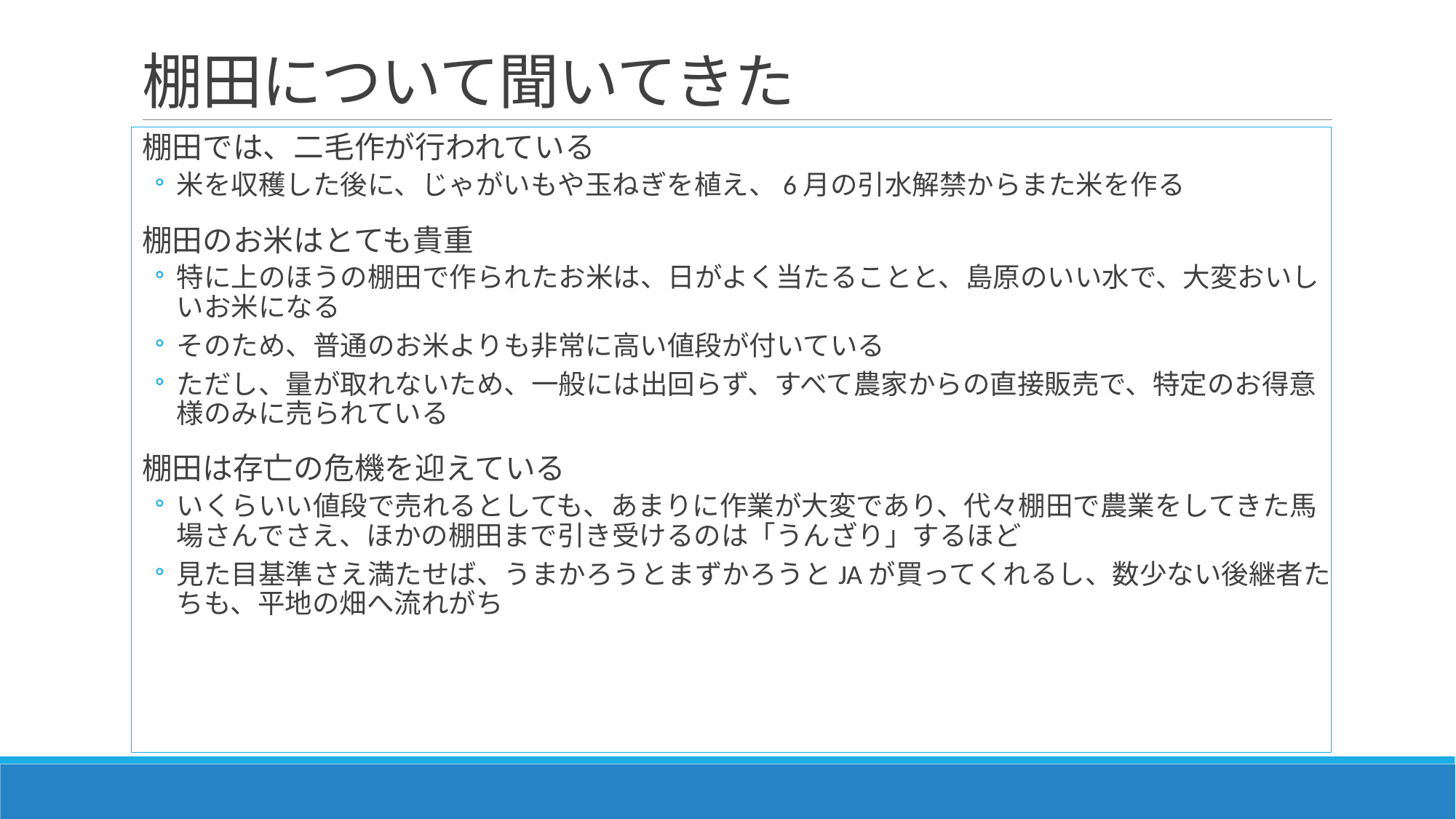

# 棚田について聞いてきた
棚田では、二毛作が行われている
米を収穫した後に、じゃがいもや玉ねぎを植え、6月の引水解禁からまた米を作る
棚田のお米はとても貴重
特に上のほうの棚田で作られたお米は、日がよく当たることと、島原のいい水で、大変おいしいお米になる
そのため、普通のお米よりも非常に高い値段が付いている
ただし、量が取れないため、一般には出回らず、すべて農家からの直接販売で、特定のお得意様のみに売られている
棚田は存亡の危機を迎えている
いくらいい値段で売れるとしても、あまりに作業が大変であり、代々棚田で農業をしてきた馬場さんでさえ、ほかの棚田まで引き受けるのは「うんざり」するほど
見た目基準さえ満たせば、うまかろうとまずかろうとJAが買ってくれるし、数少ない後継者たちも、平地の畑へ流れがち